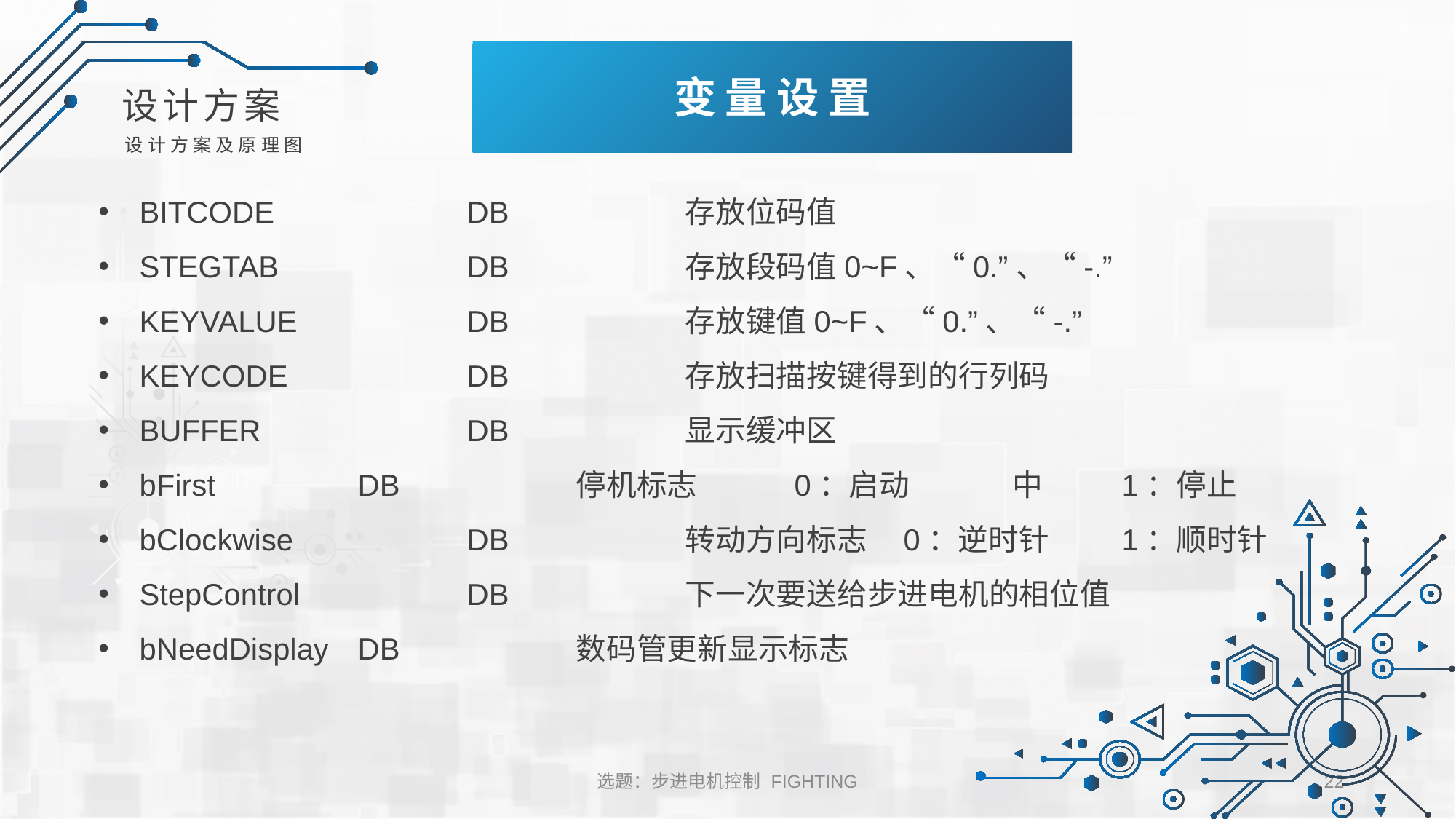

变量设置
设计方案
设计方案及原理图
BITCODE		DB		存放位码值
STEGTAB		DB		存放段码值0~F、“0.”、“-.”
KEYVALUE		DB		存放键值0~F、“0.”、“-.”
KEYCODE		DB		存放扫描按键得到的行列码
BUFFER		DB		显示缓冲区
bFirst		DB		停机标志	0：启动	中	1：停止
bClockwise		DB		转动方向标志	0：逆时针	1：顺时针
StepControl		DB		下一次要送给步进电机的相位值
bNeedDisplay	DB		数码管更新显示标志

选题：步进电机控制 FIGHTING
22